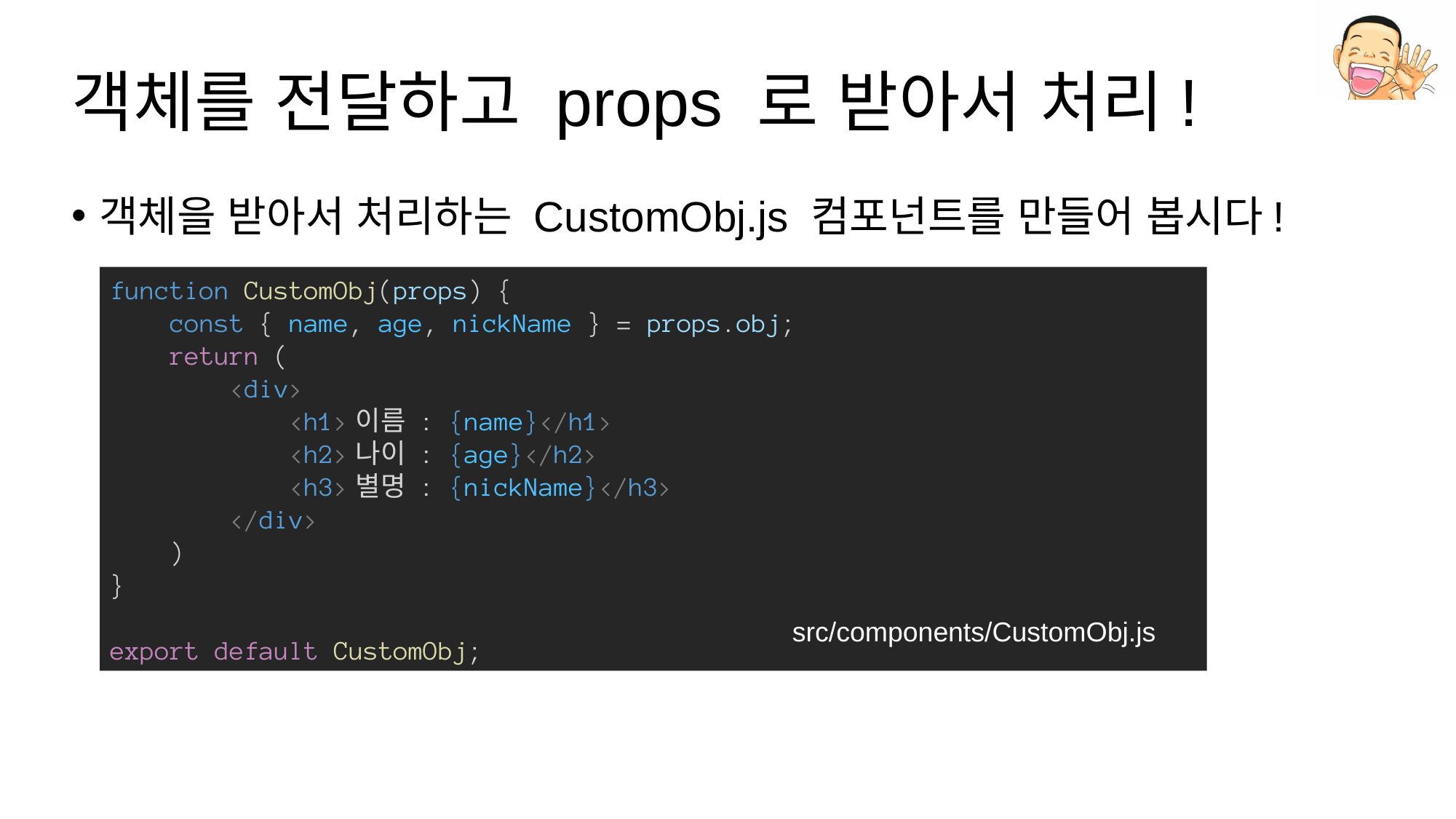

# 객체를 전달하고 props 로 받아서 처리!
객체을 받아서 처리하는 CustomObj.js 컴포넌트를 만들어 봅시다!

function CustomObj(props) {
    const { name, age, nickName } = props.obj;
    return (
        <div>
            <h1>이름 : {name}</h1>
            <h2>나이 : {age}</h2>
            <h3>별명 : {nickName}</h3>
        </div>
    )
}
export default CustomObj;
src/components/CustomObj.js